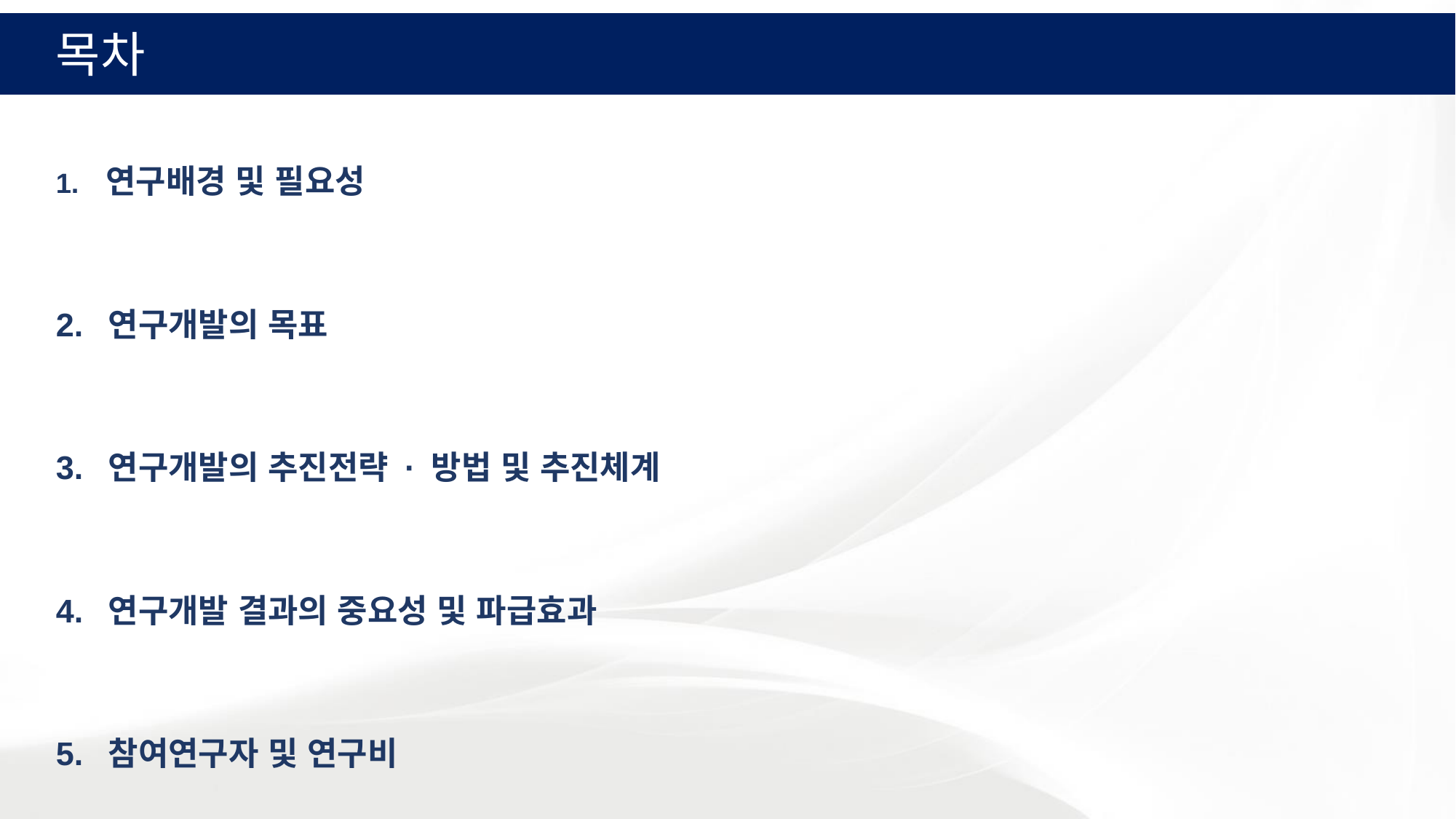

목차
 연구배경 및 필요성

 연구개발의 목표

 연구개발의 추진전략 · 방법 및 추진체계

 연구개발 결과의 중요성 및 파급효과

 참여연구자 및 연구비